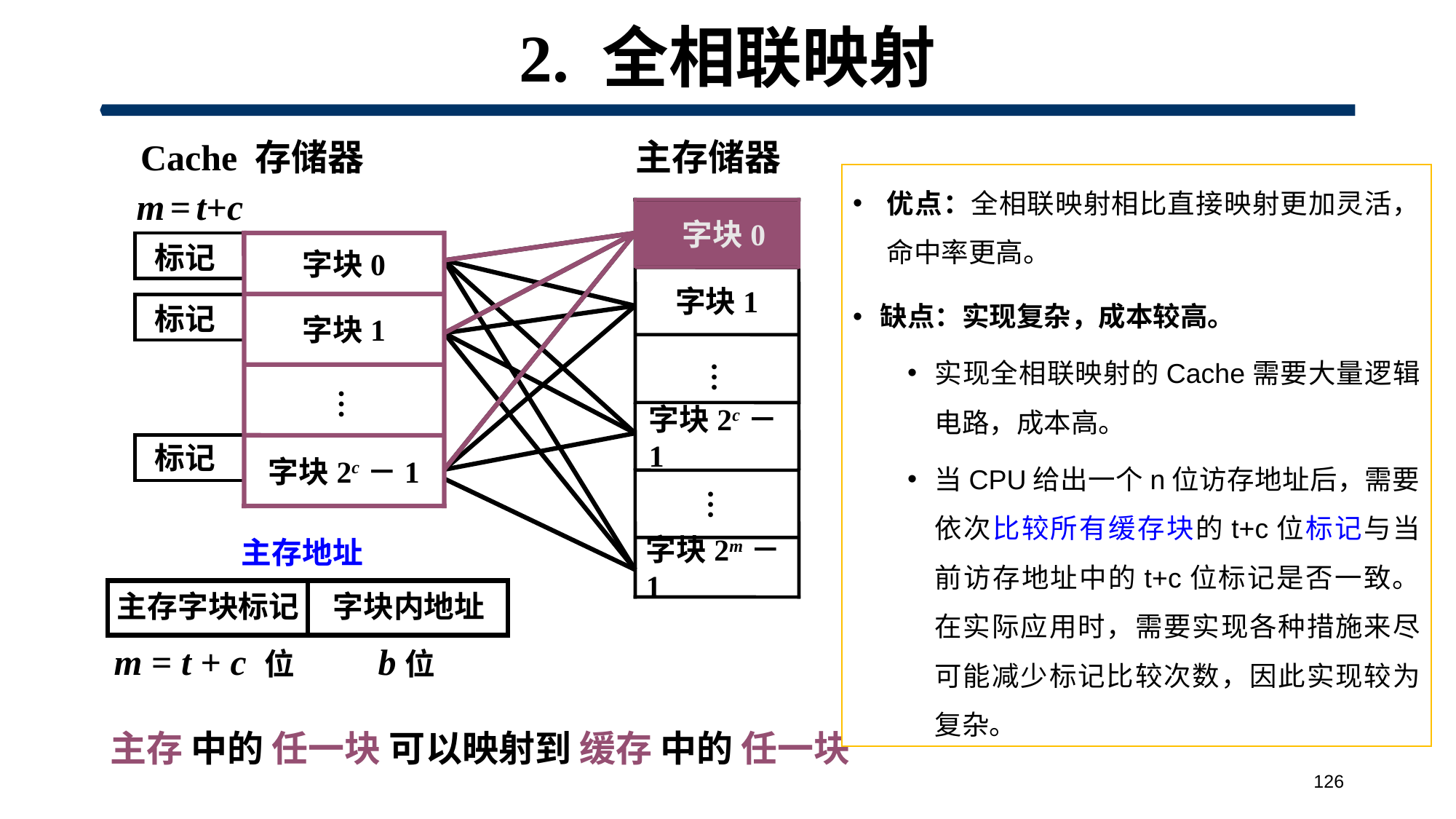

# 2. 全相联映射
Cache 存储器
主存储器
m = t+c
 字块0

标记
字块0

字块1

字块1

标记

…

…
字块2c－1

标记

字块2c－1

…

主存地址
字块2m－1

主存字块标记
 字块内地址

m = t + c 位
b位
优点：全相联映射相比直接映射更加灵活，命中率更高。
缺点：实现复杂，成本较高。
实现全相联映射的Cache需要大量逻辑电路，成本高。
当CPU给出一个n位访存地址后，需要依次比较所有缓存块的t+c位标记与当前访存地址中的t+c位标记是否一致。在实际应用时，需要实现各种措施来尽可能减少标记比较次数，因此实现较为复杂。

 字块0

主存 中的 任一块 可以映射到 缓存 中的 任一块
126